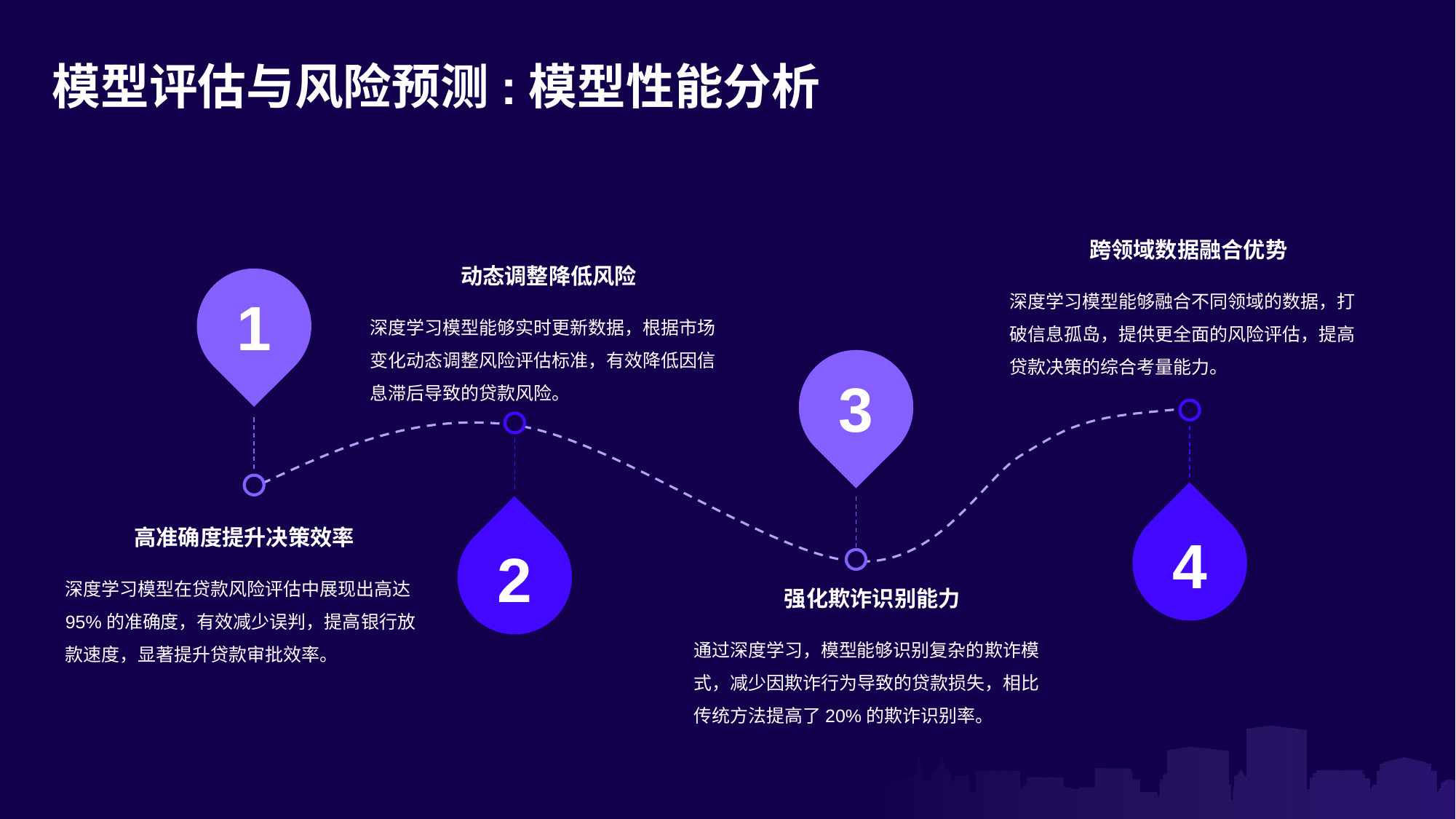

模型评估与风险预测:模型性能分析
跨领域数据融合优势
动态调整降低风险

深度学习模型能够融合不同领域的数据，打破信息孤岛，提供更全面的风险评估，提高贷款决策的综合考量能力。
1
深度学习模型能够实时更新数据，根据市场变化动态调整风险评估标准，有效降低因信息滞后导致的贷款风险。

3

高准确度提升决策效率

4
2

深度学习模型在贷款风险评估中展现出高达95%的准确度，有效减少误判，提高银行放款速度，显著提升贷款审批效率。
强化欺诈识别能力
通过深度学习，模型能够识别复杂的欺诈模式，减少因欺诈行为导致的贷款损失，相比传统方法提高了20%的欺诈识别率。